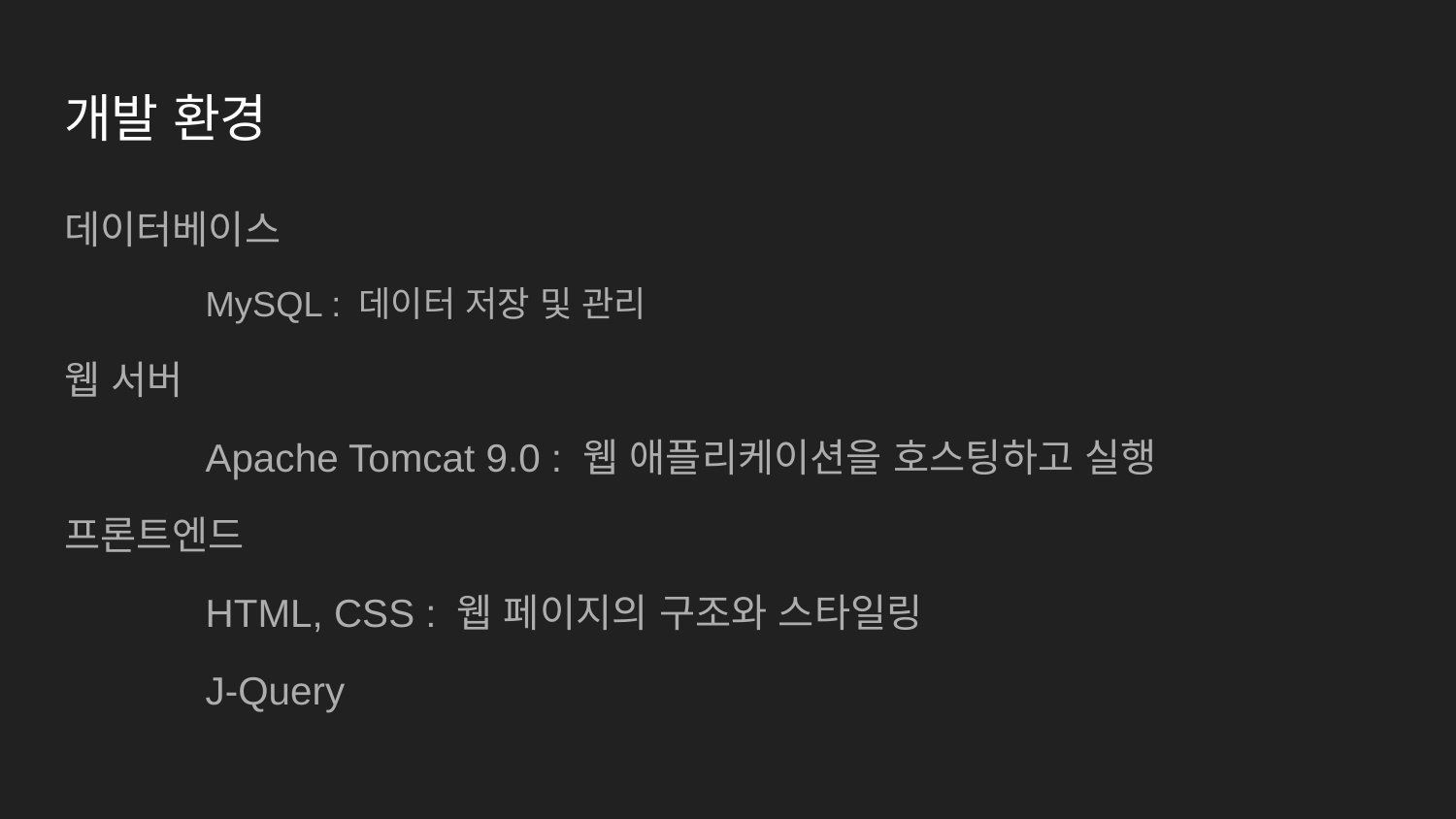

# 개발 환경
데이터베이스
	MySQL : 데이터 저장 및 관리
웹 서버
	Apache Tomcat 9.0 : 웹 애플리케이션을 호스팅하고 실행
프론트엔드
	HTML, CSS : 웹 페이지의 구조와 스타일링
	J-Query